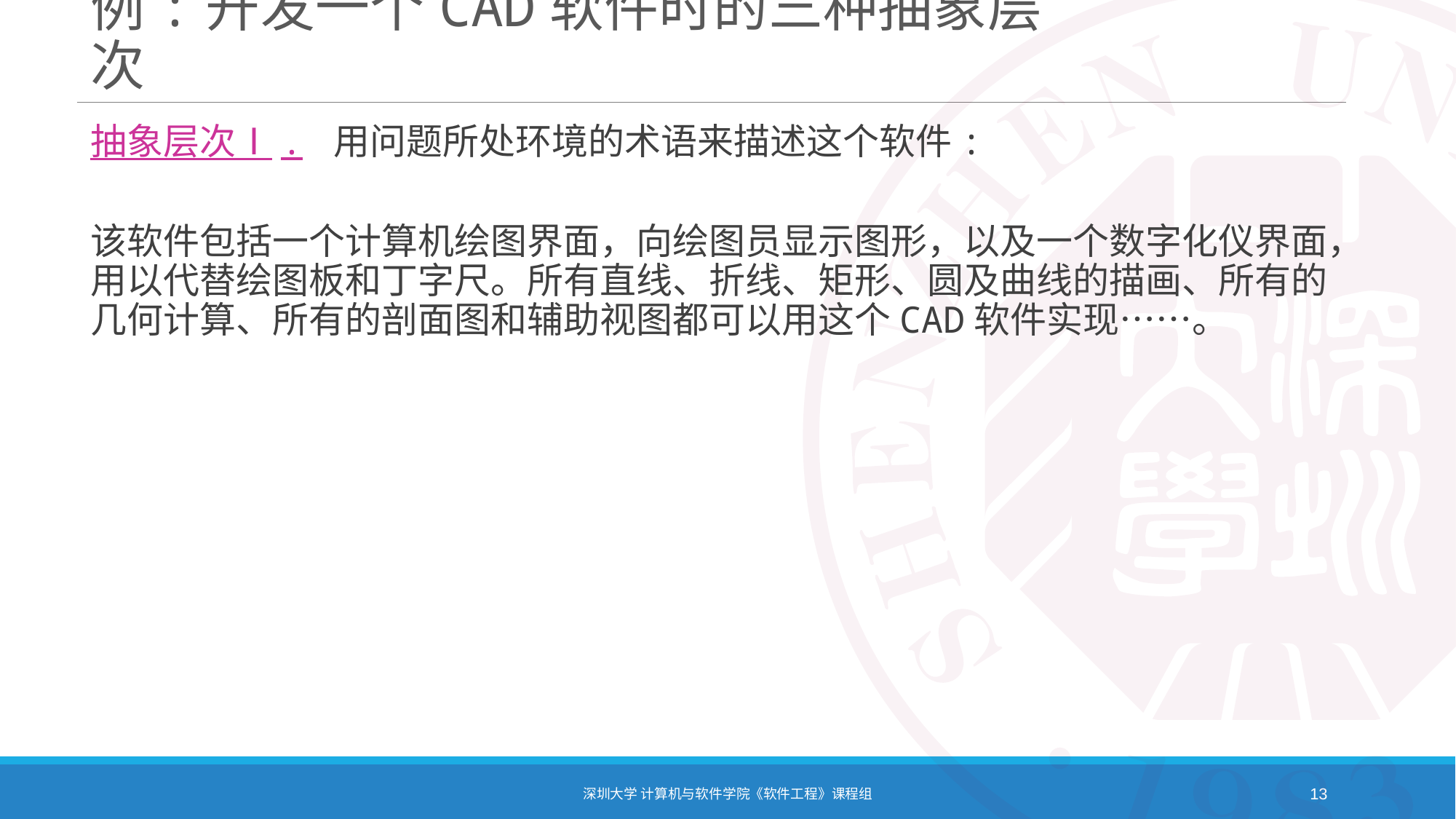

# 例:开发一个CAD软件时的三种抽象层次
抽象层次Ⅰ. 用问题所处环境的术语来描述这个软件:
该软件包括一个计算机绘图界面，向绘图员显示图形，以及一个数字化仪界面，用以代替绘图板和丁字尺。所有直线、折线、矩形、圆及曲线的描画、所有的几何计算、所有的剖面图和辅助视图都可以用这个CAD软件实现……。
深圳大学 计算机与软件学院《软件工程》课程组
13